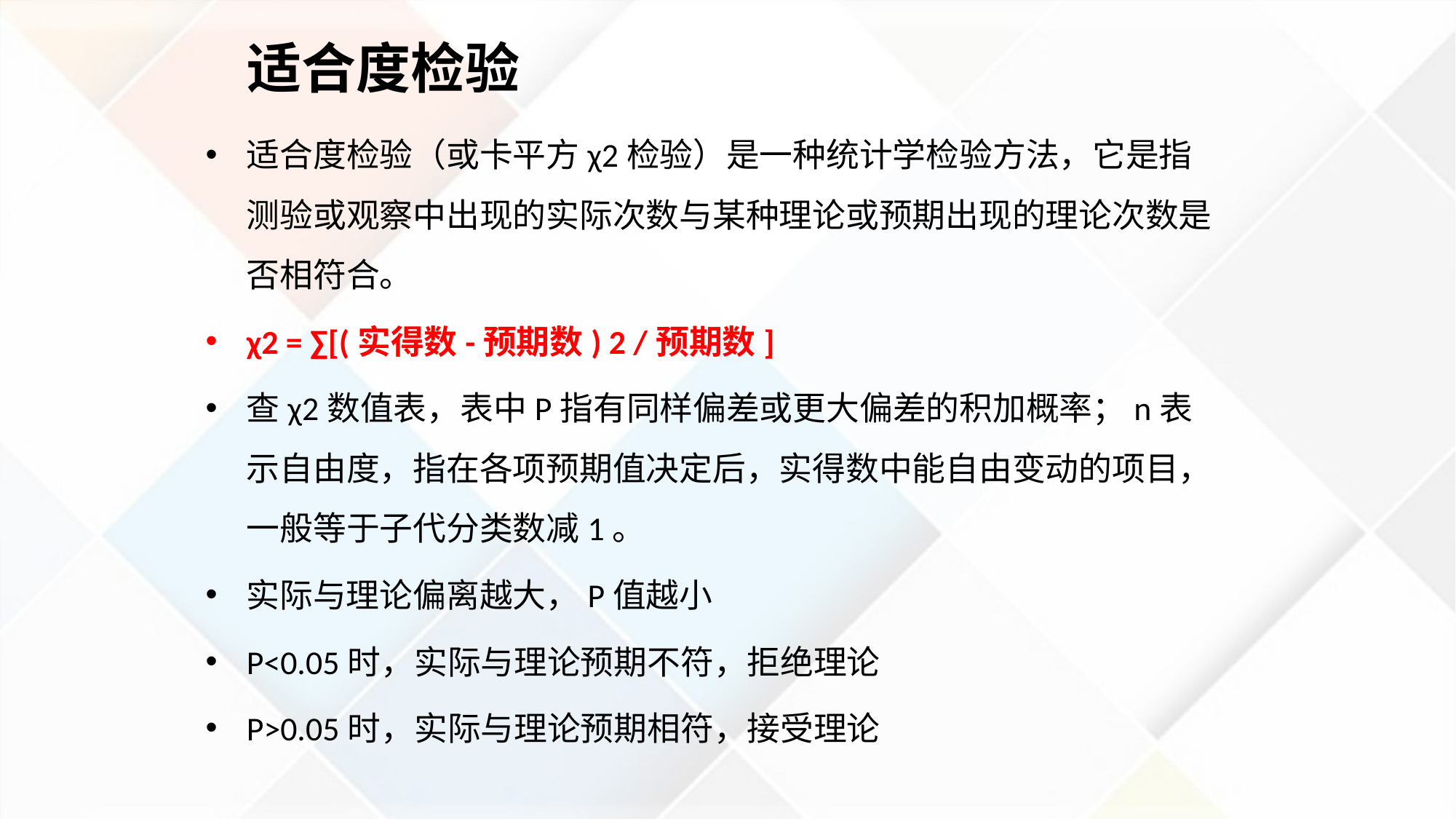

# 适合度检验
适合度检验（或卡平方χ2检验）是一种统计学检验方法，它是指测验或观察中出现的实际次数与某种理论或预期出现的理论次数是否相符合。
χ2 = ∑[(实得数-预期数) 2 /预期数]
查χ2数值表，表中P指有同样偏差或更大偏差的积加概率；n表示自由度，指在各项预期值决定后，实得数中能自由变动的项目，一般等于子代分类数减1。
实际与理论偏离越大，P值越小
P<0.05时，实际与理论预期不符，拒绝理论
P>0.05时，实际与理论预期相符，接受理论